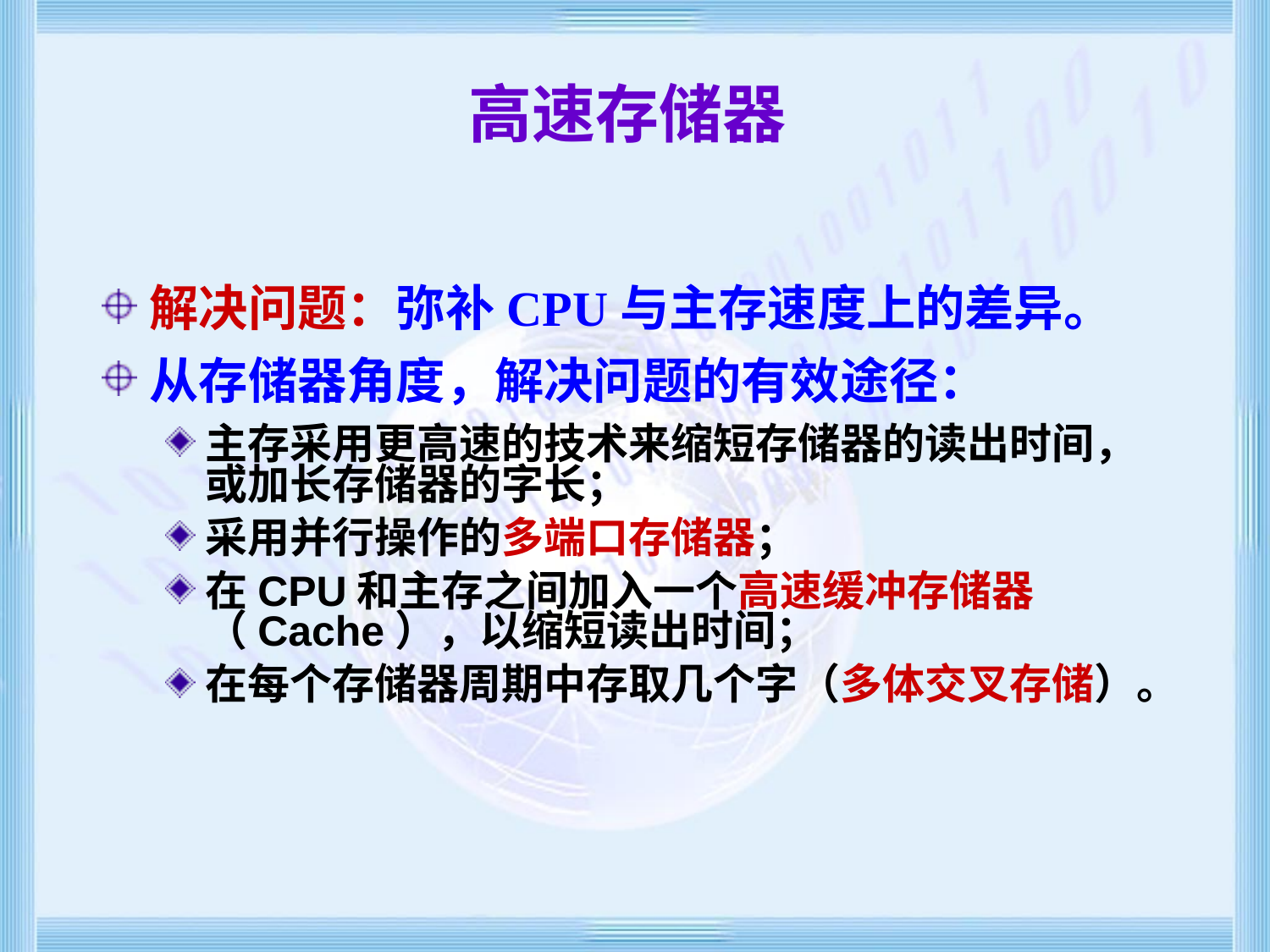

# 高速存储器

解决问题：弥补CPU与主存速度上的差异。
从存储器角度，解决问题的有效途径：
主存采用更高速的技术来缩短存储器的读出时间，或加长存储器的字长；
采用并行操作的多端口存储器；
在CPU和主存之间加入一个高速缓冲存储器（Cache），以缩短读出时间；
在每个存储器周期中存取几个字（多体交叉存储）。
116